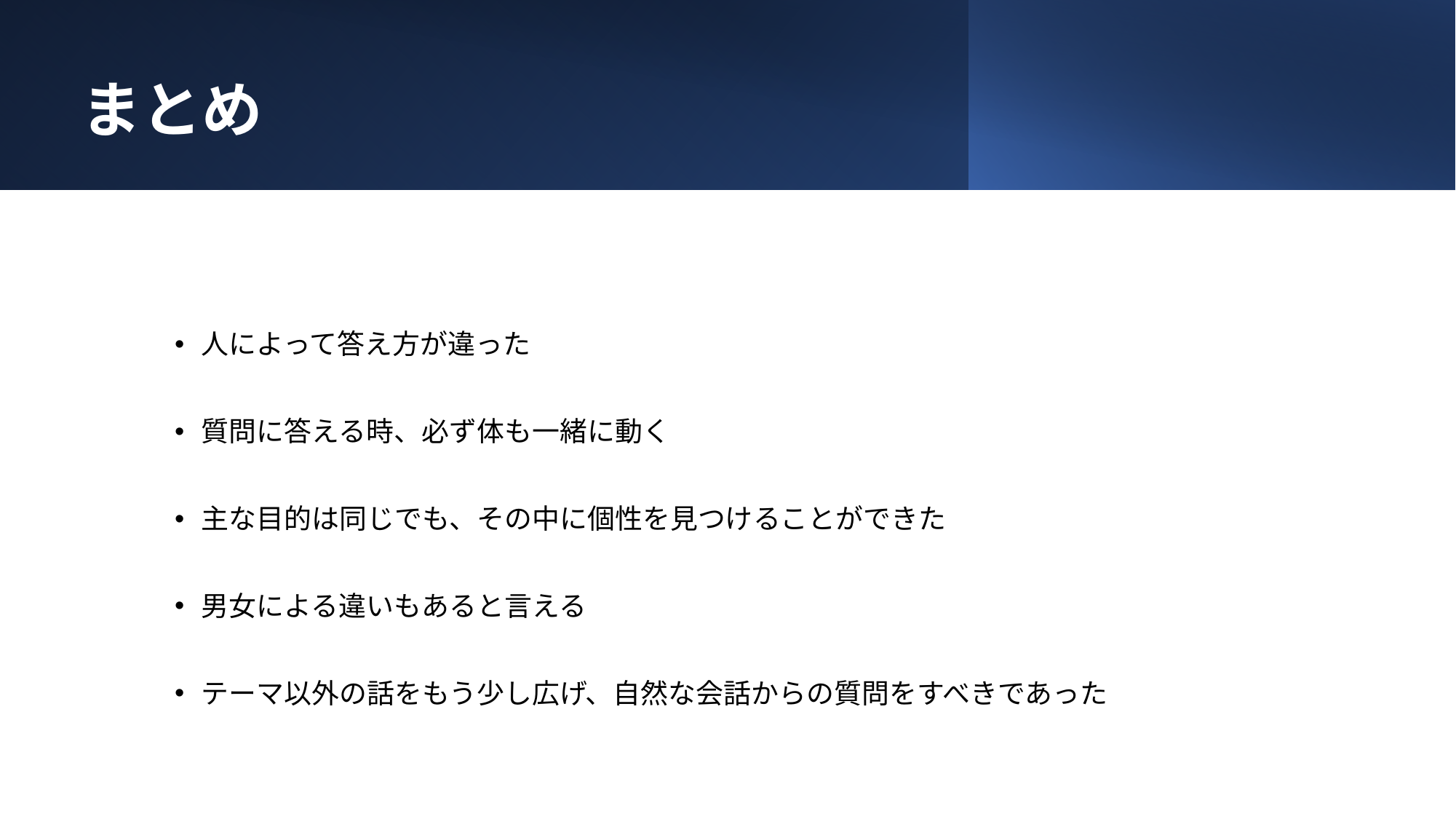

# まとめ
人によって答え方が違った

質問に答える時、必ず体も一緒に動く

主な目的は同じでも、その中に個性を見つけることができた

男女による違いもあると言える

テーマ以外の話をもう少し広げ、自然な会話からの質問をすべきであった